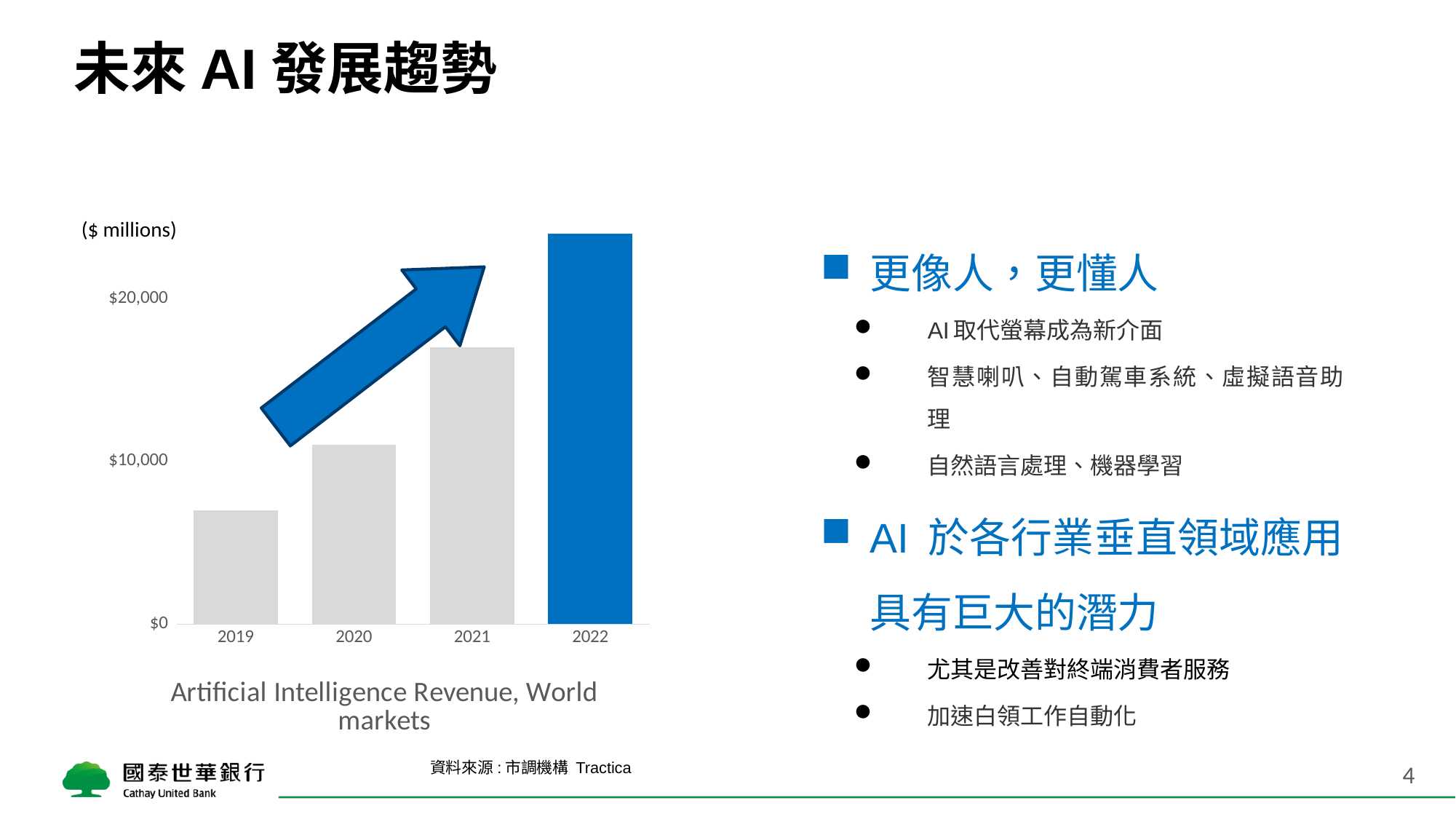

# 未來AI發展趨勢

### Chart: Artificial Intelligence Revenue, World markets

| Category | 數列 1 |
|---|---|
| 2019 | 7000.0 |
| 2020 | 11000.0 |
| 2021 | 17000.0 |
| 2022 | 24000.0 |
($ millions)
更像人，更懂人
AI取代螢幕成為新介面
智慧喇叭、自動駕車系統、虛擬語音助理
自然語言處理、機器學習
AI 於各行業垂直領域應用具有巨大的潛力
尤其是改善對終端消費者服務
加速白領工作自動化

4
資料來源:市調機構 Tractica